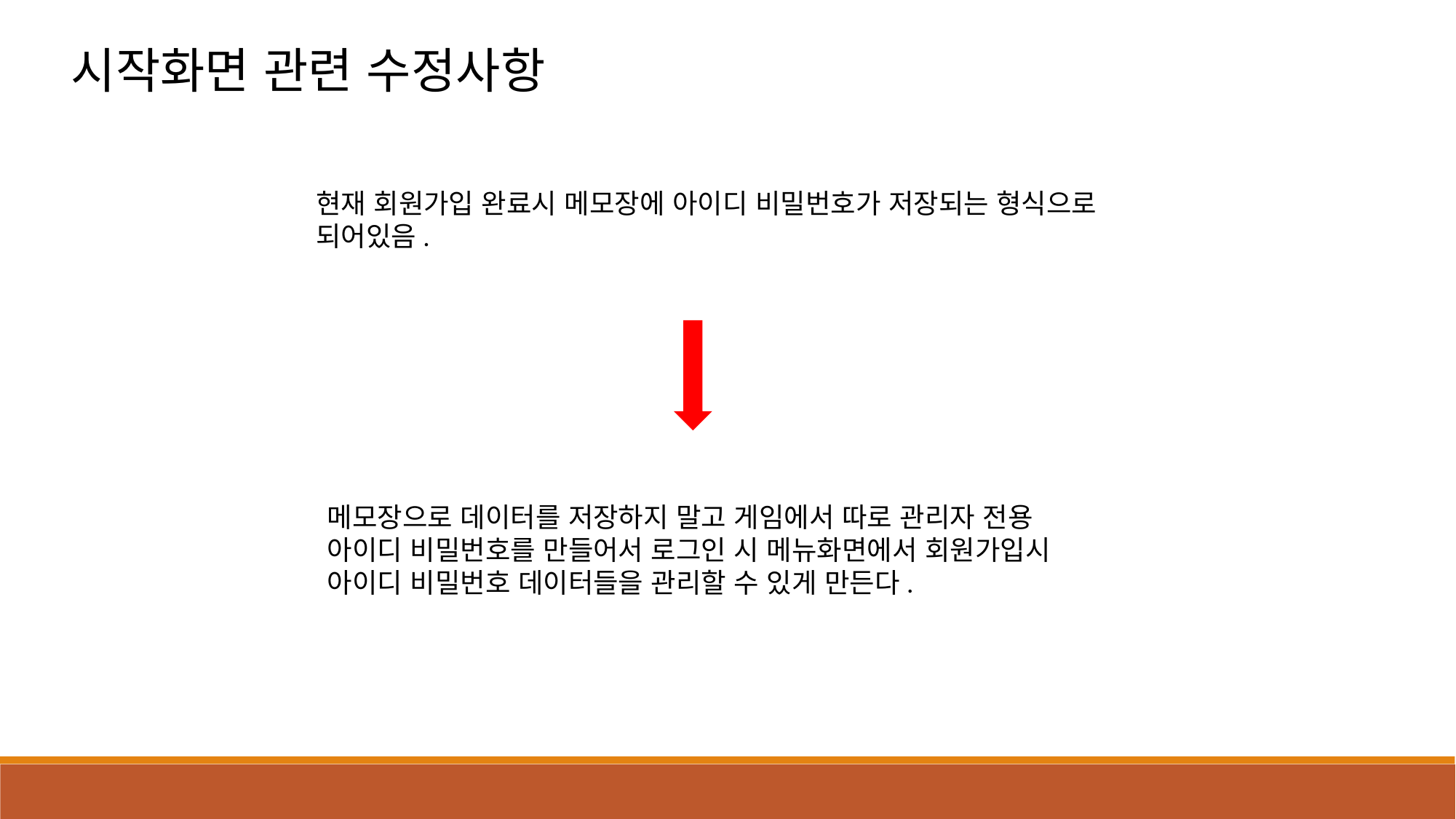

시작화면 관련 수정사항
현재 회원가입 완료시 메모장에 아이디 비밀번호가 저장되는 형식으로 되어있음.

메모장으로 데이터를 저장하지 말고 게임에서 따로 관리자 전용 아이디 비밀번호를 만들어서 로그인 시 메뉴화면에서 회원가입시 아이디 비밀번호 데이터들을 관리할 수 있게 만든다.